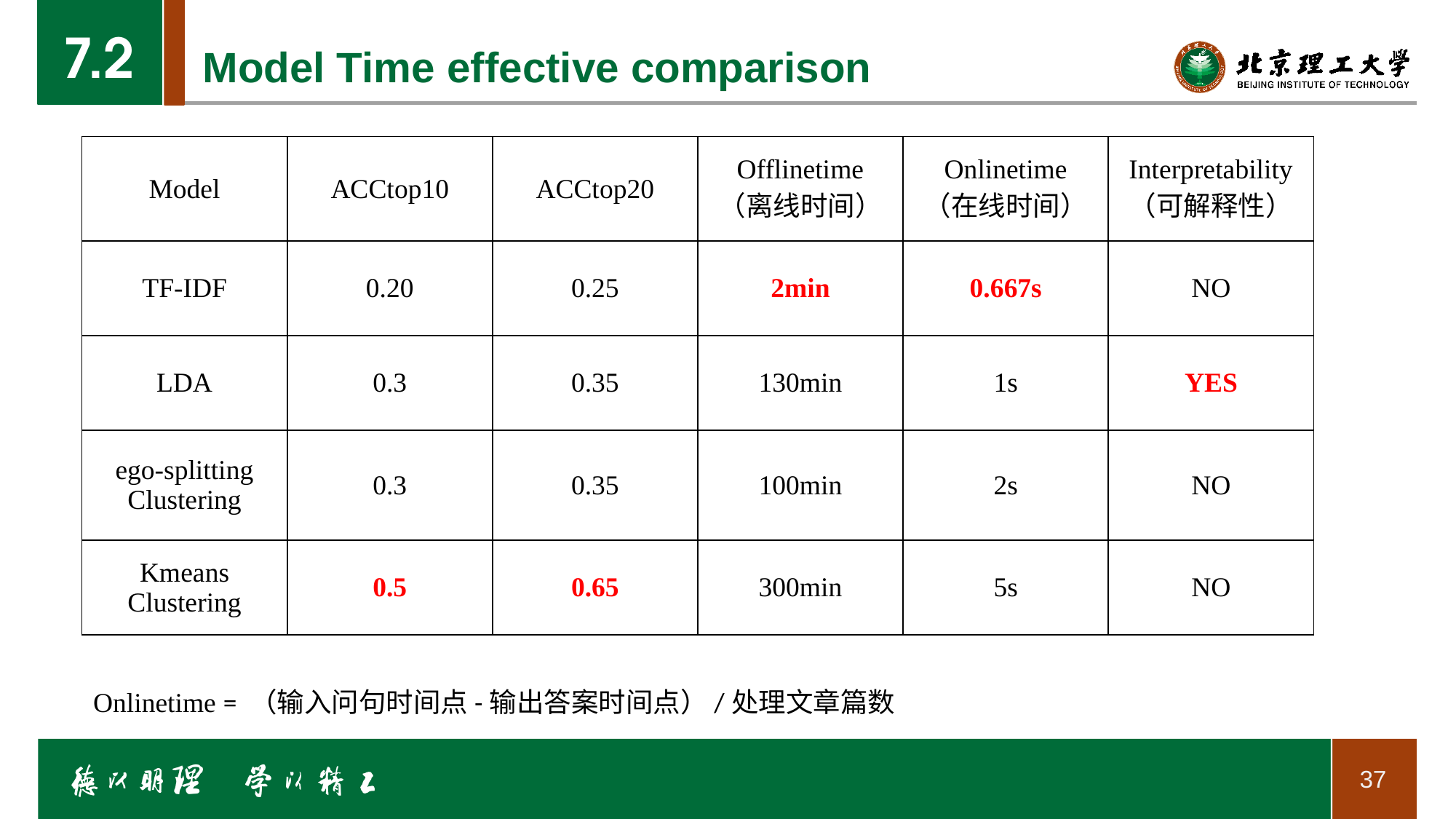

7.2
# Model Time effective comparison
| Model | ACCtop10 | ACCtop20 | Offlinetime （离线时间） | Onlinetime （在线时间） | Interpretability （可解释性） |
| --- | --- | --- | --- | --- | --- |
| TF-IDF | 0.20 | 0.25 | 2min | 0.667s | NO |
| LDA | 0.3 | 0.35 | 130min | 1s | YES |
| ego-splitting Clustering | 0.3 | 0.35 | 100min | 2s | NO |
| Kmeans Clustering | 0.5 | 0.65 | 300min | 5s | NO |
Onlinetime = （输入问句时间点-输出答案时间点）/处理文章篇数
37